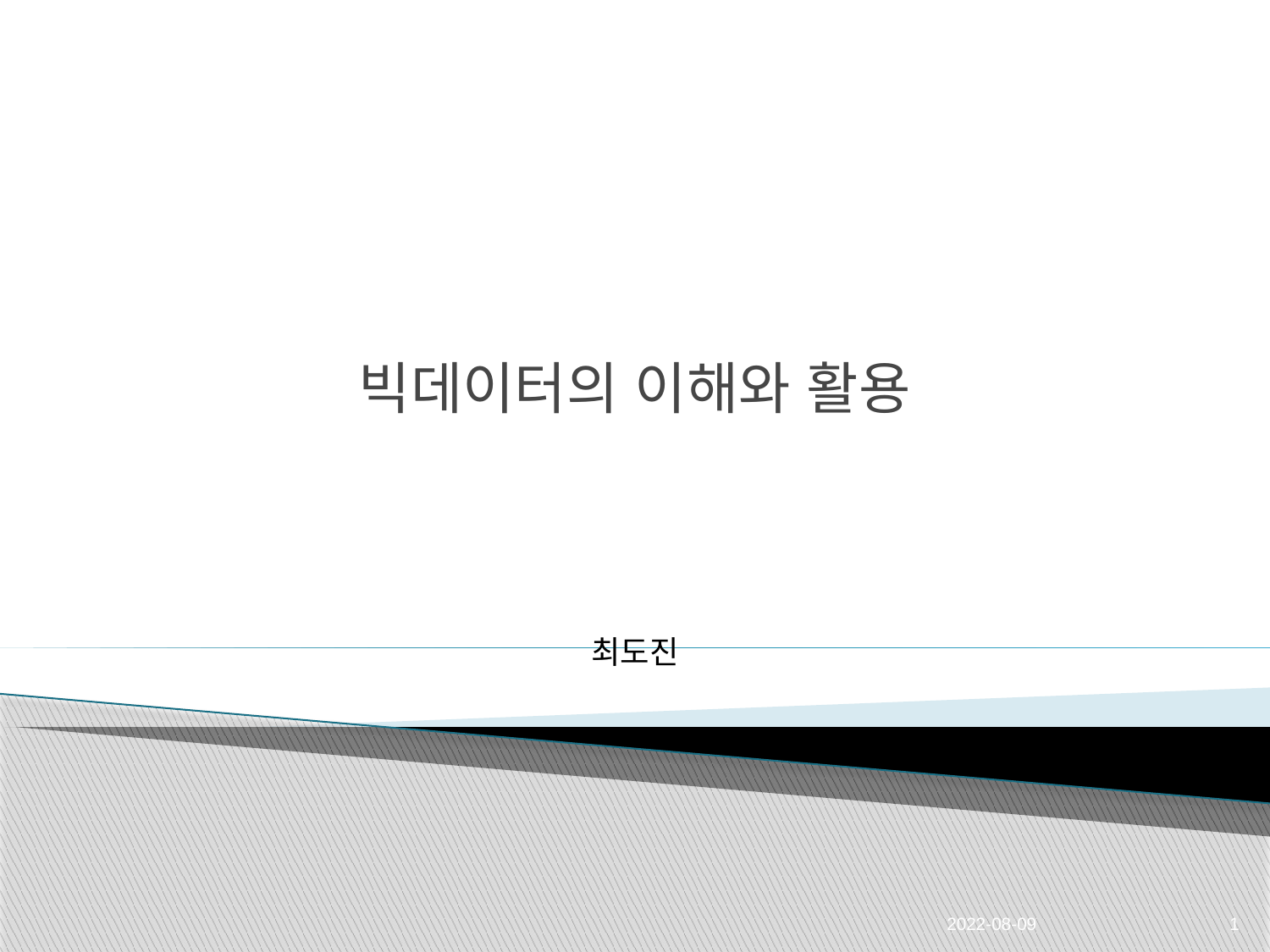

# 빅데이터의 이해와 활용
최도진
2022-08-09
1